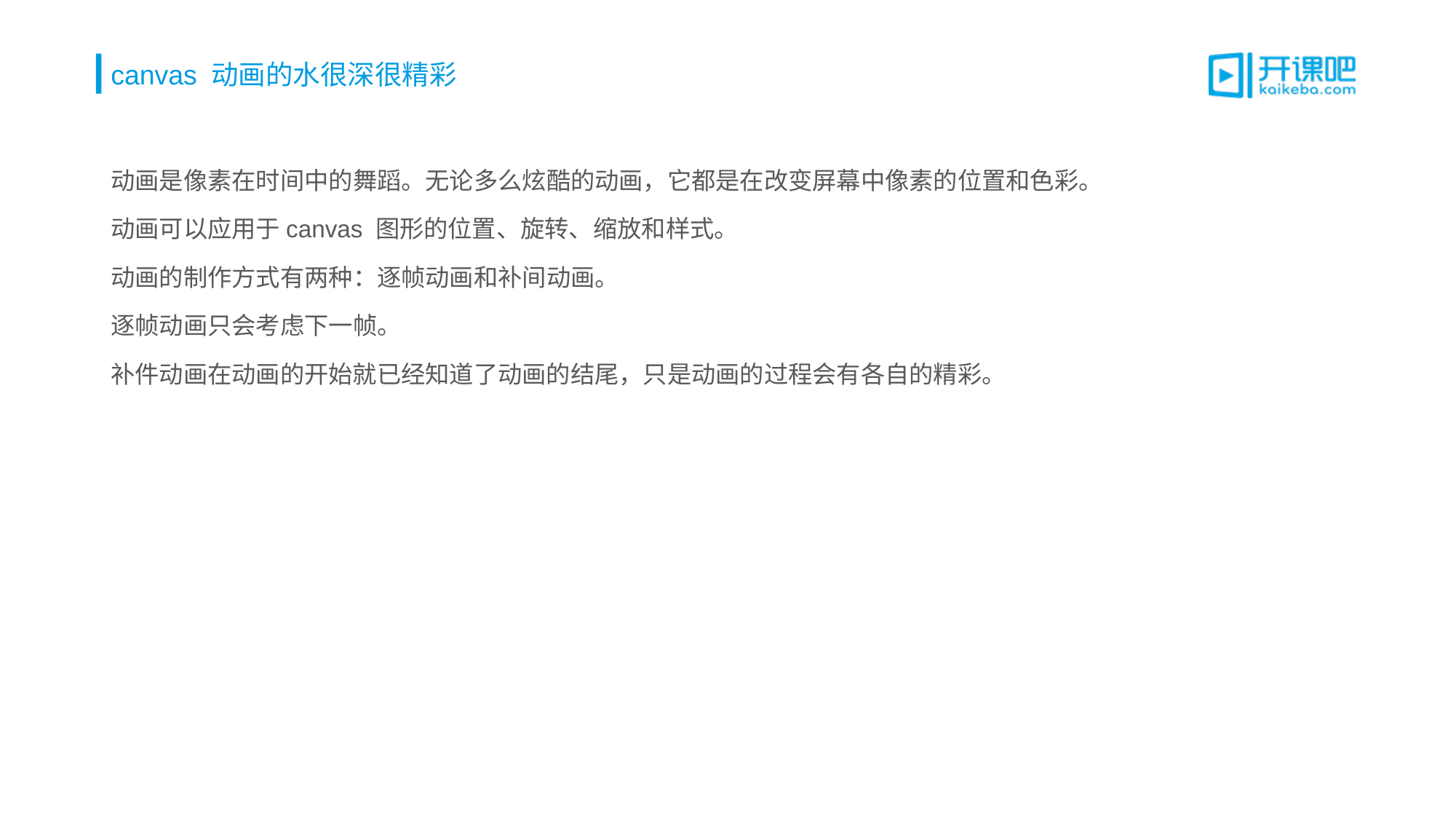

# canvas 动画的水很深很精彩
动画是像素在时间中的舞蹈。无论多么炫酷的动画，它都是在改变屏幕中像素的位置和色彩。
动画可以应用于canvas 图形的位置、旋转、缩放和样式。
动画的制作方式有两种：逐帧动画和补间动画。
逐帧动画只会考虑下一帧。
补件动画在动画的开始就已经知道了动画的结尾，只是动画的过程会有各自的精彩。